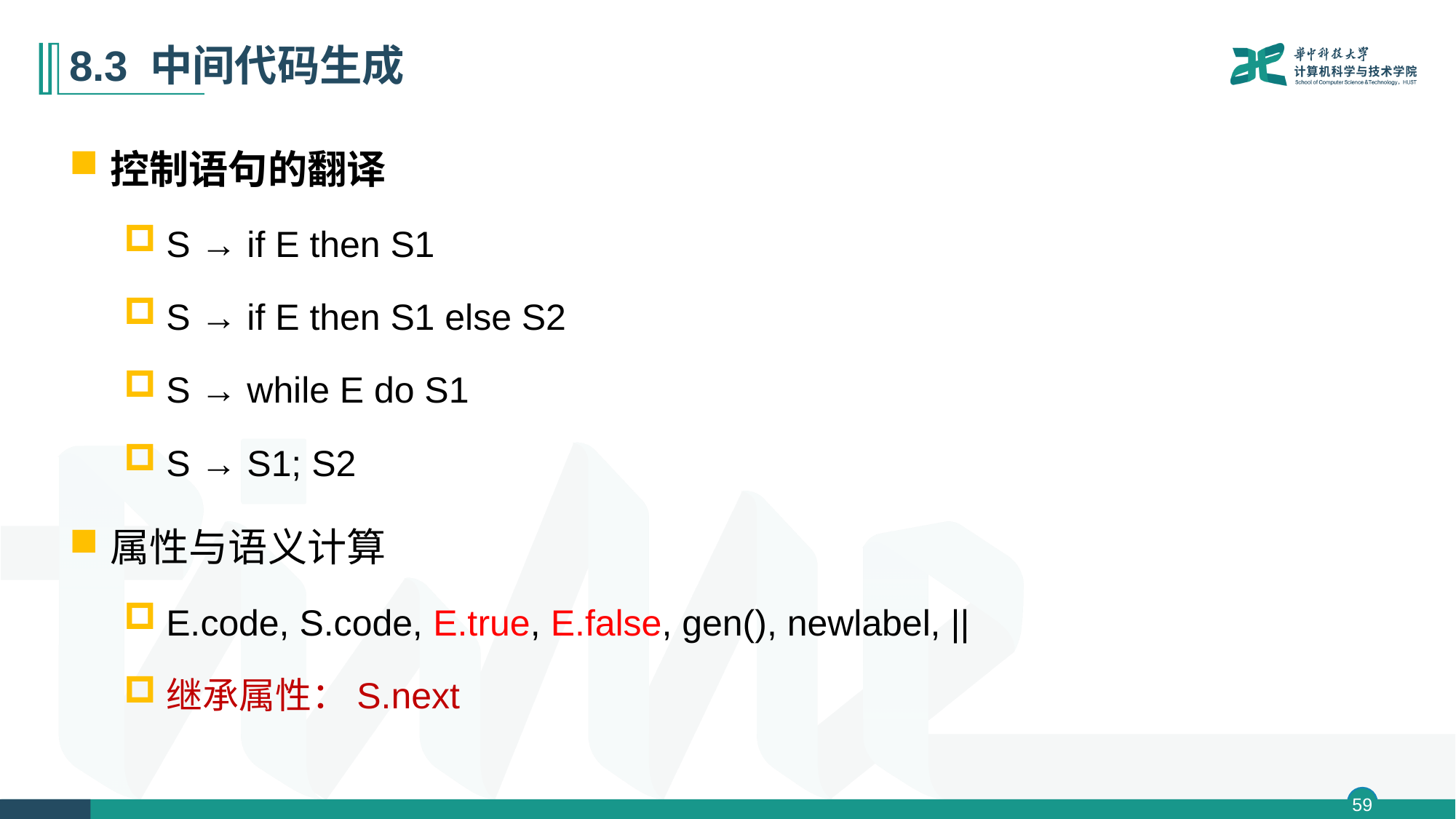

# 8.3 中间代码生成
控制语句的翻译
S → if E then S1
S → if E then S1 else S2
S → while E do S1
S → S1; S2
属性与语义计算
E.code, S.code, E.true, E.false, gen(), newlabel, ||
继承属性：S.next